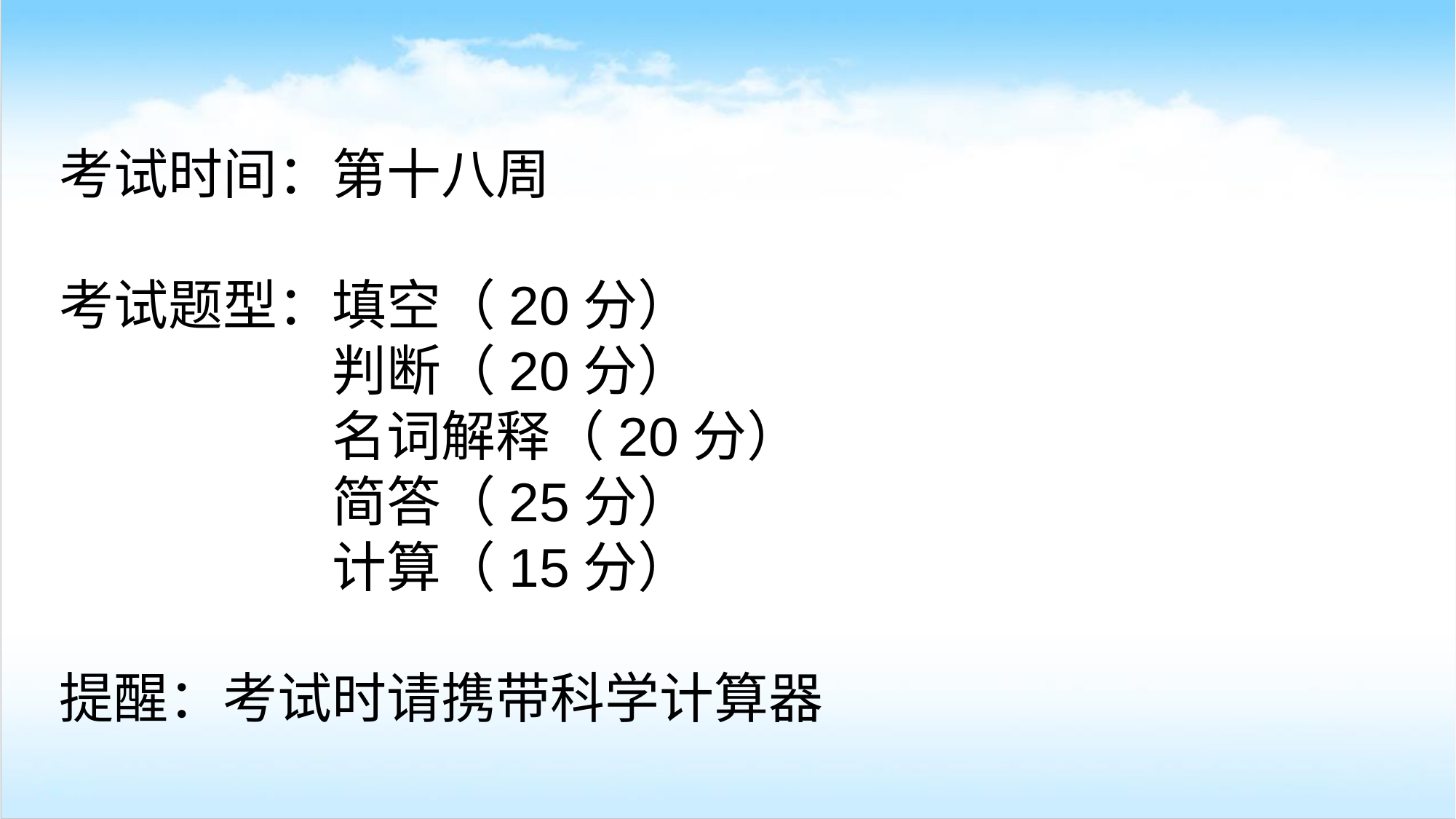

考试时间：第十八周

考试题型：填空（20分）
判断（20分）
名词解释（20分）
简答（25分）
计算（15分）

提醒：考试时请携带科学计算器